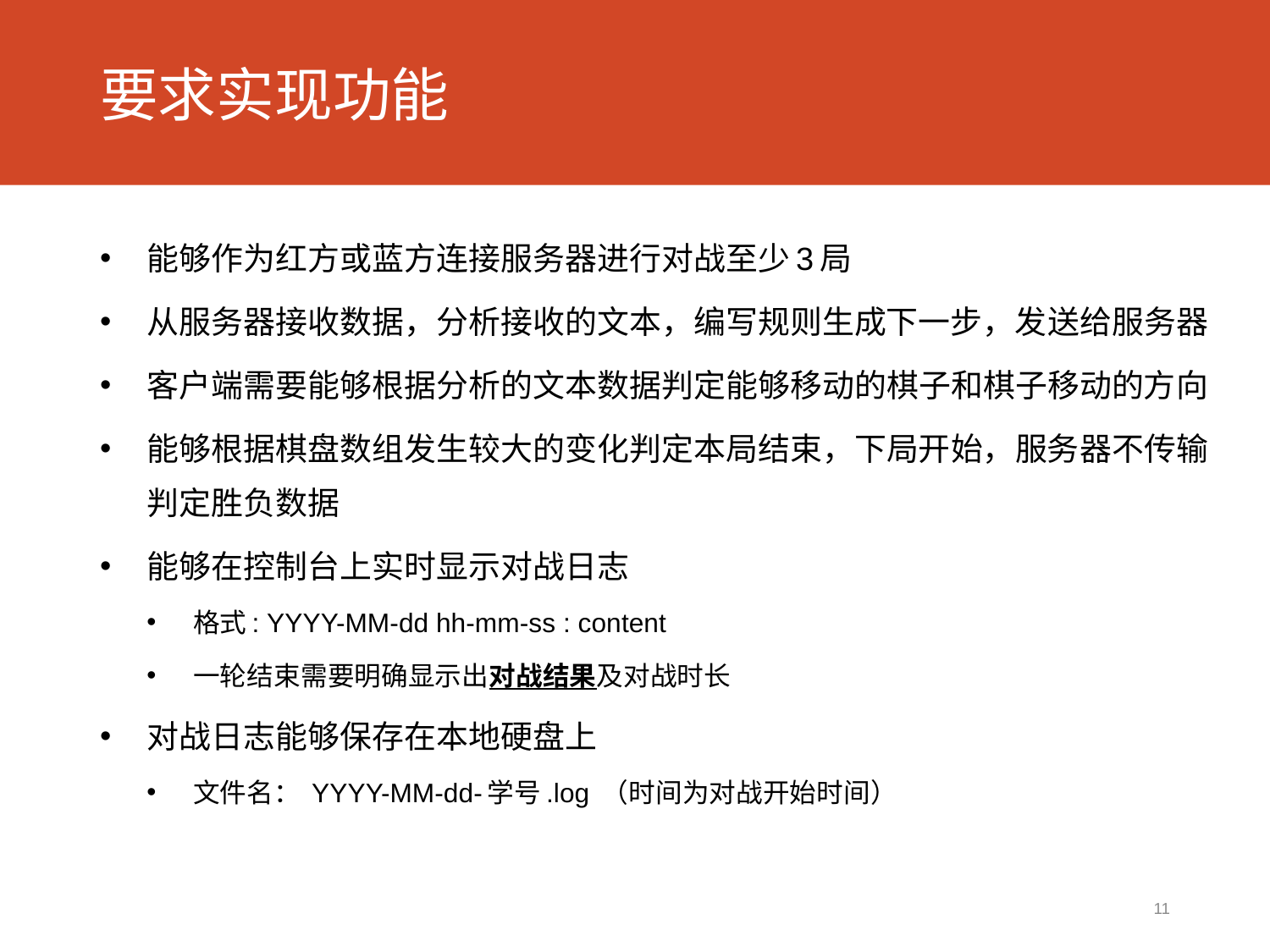

# 要求实现功能
能够作为红方或蓝方连接服务器进行对战至少3局
从服务器接收数据，分析接收的文本，编写规则生成下一步，发送给服务器
客户端需要能够根据分析的文本数据判定能够移动的棋子和棋子移动的方向
能够根据棋盘数组发生较大的变化判定本局结束，下局开始，服务器不传输判定胜负数据
能够在控制台上实时显示对战日志
格式: YYYY-MM-dd hh-mm-ss : content
一轮结束需要明确显示出对战结果及对战时长
对战日志能够保存在本地硬盘上
文件名： YYYY-MM-dd-学号.log （时间为对战开始时间）
11